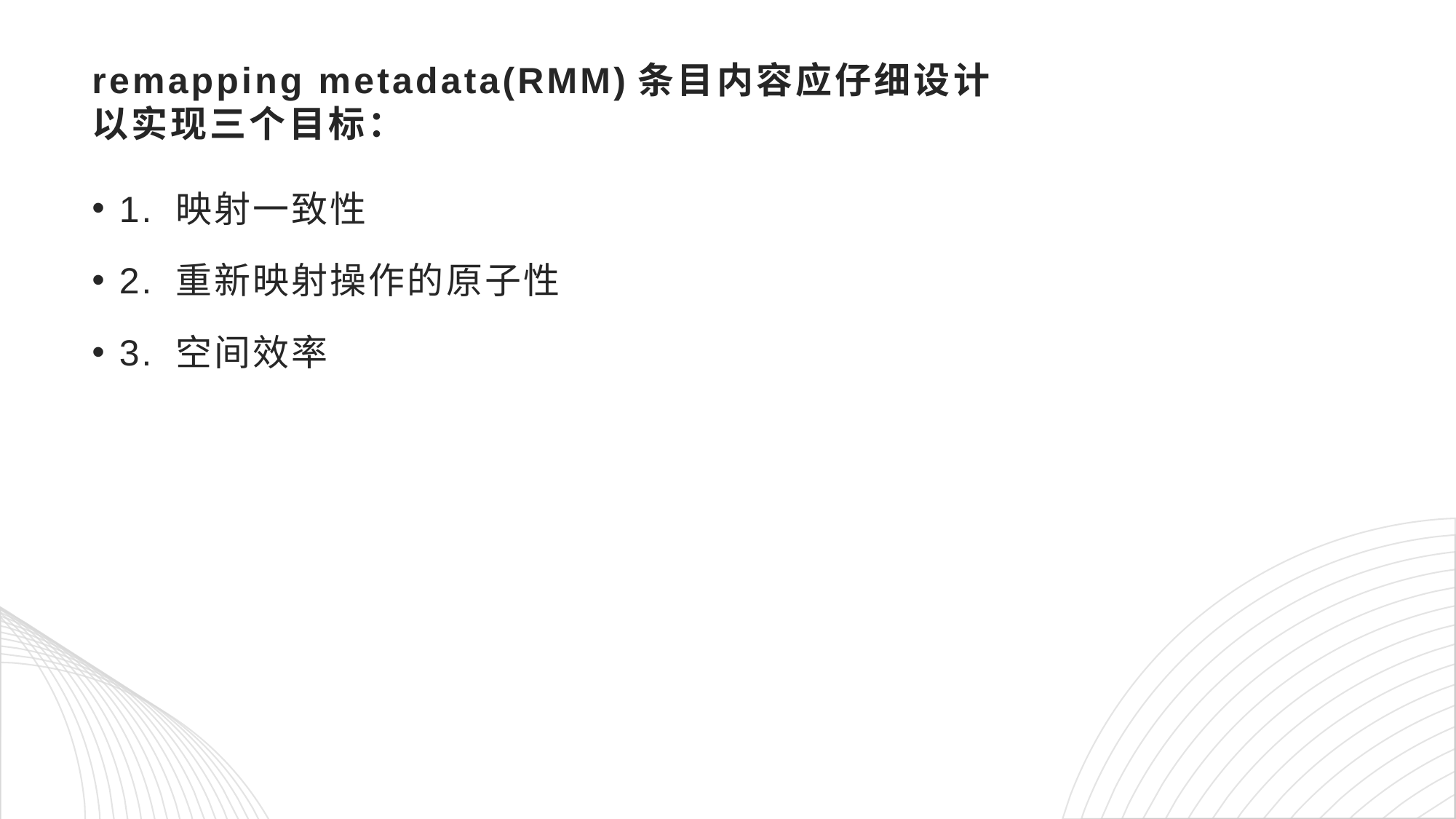

# remapping metadata(RMM)条目内容应仔细设计 以实现三个目标：

1. 映射一致性
2. 重新映射操作的原子性
3. 空间效率